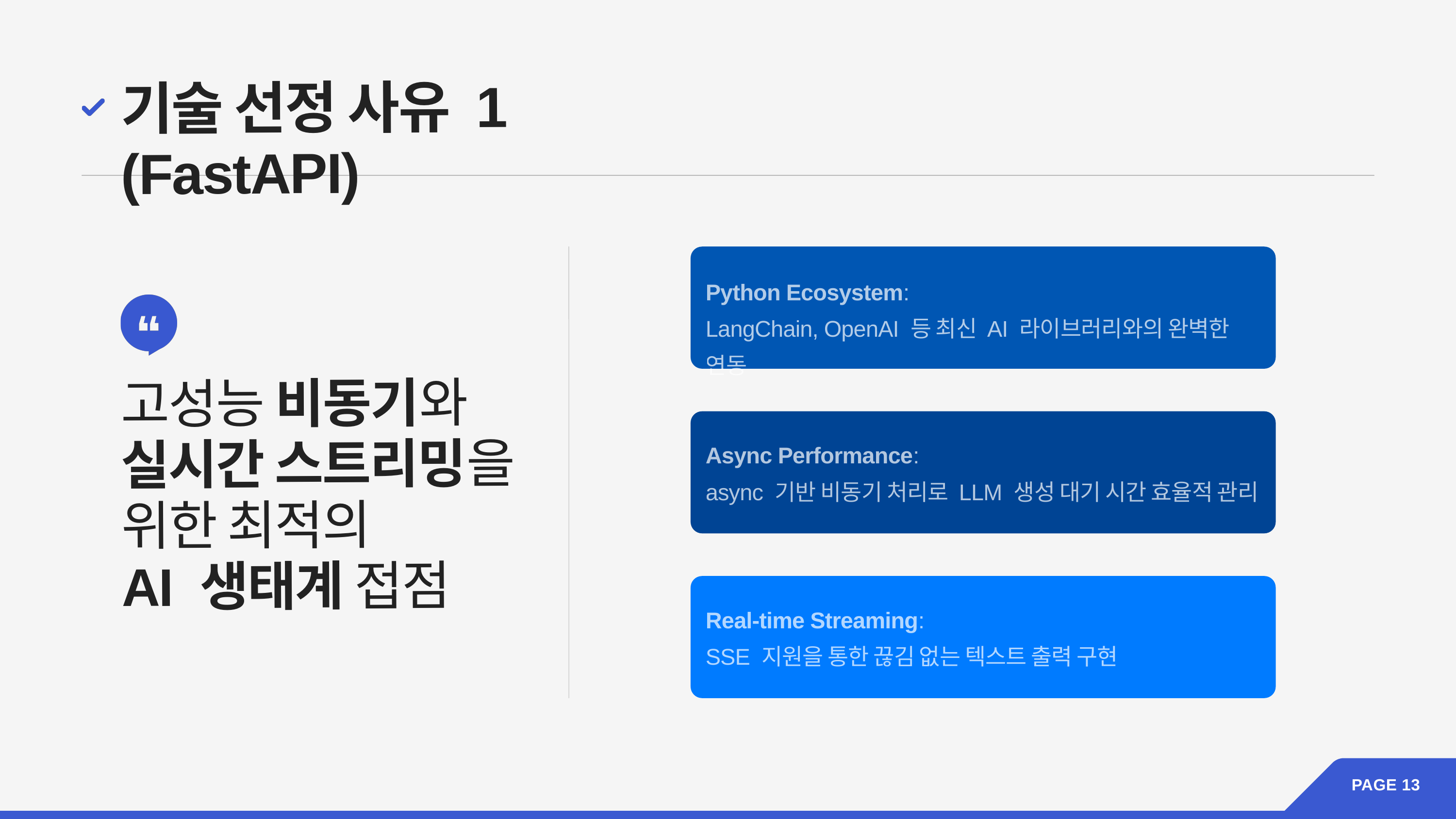

기술 선정 사유 1 (FastAPI)

Python Ecosystem:
LangChain, OpenAI 등 최신 AI 라이브러리와의 완벽한 연동

고성능 비동기와
실시간 스트리밍을
위한 최적의
AI 생태계 접점

Async Performance:
async 기반 비동기 처리로 LLM 생성 대기 시간 효율적 관리

Real-time Streaming:
SSE 지원을 통한 끊김 없는 텍스트 출력 구현

PAGE 13